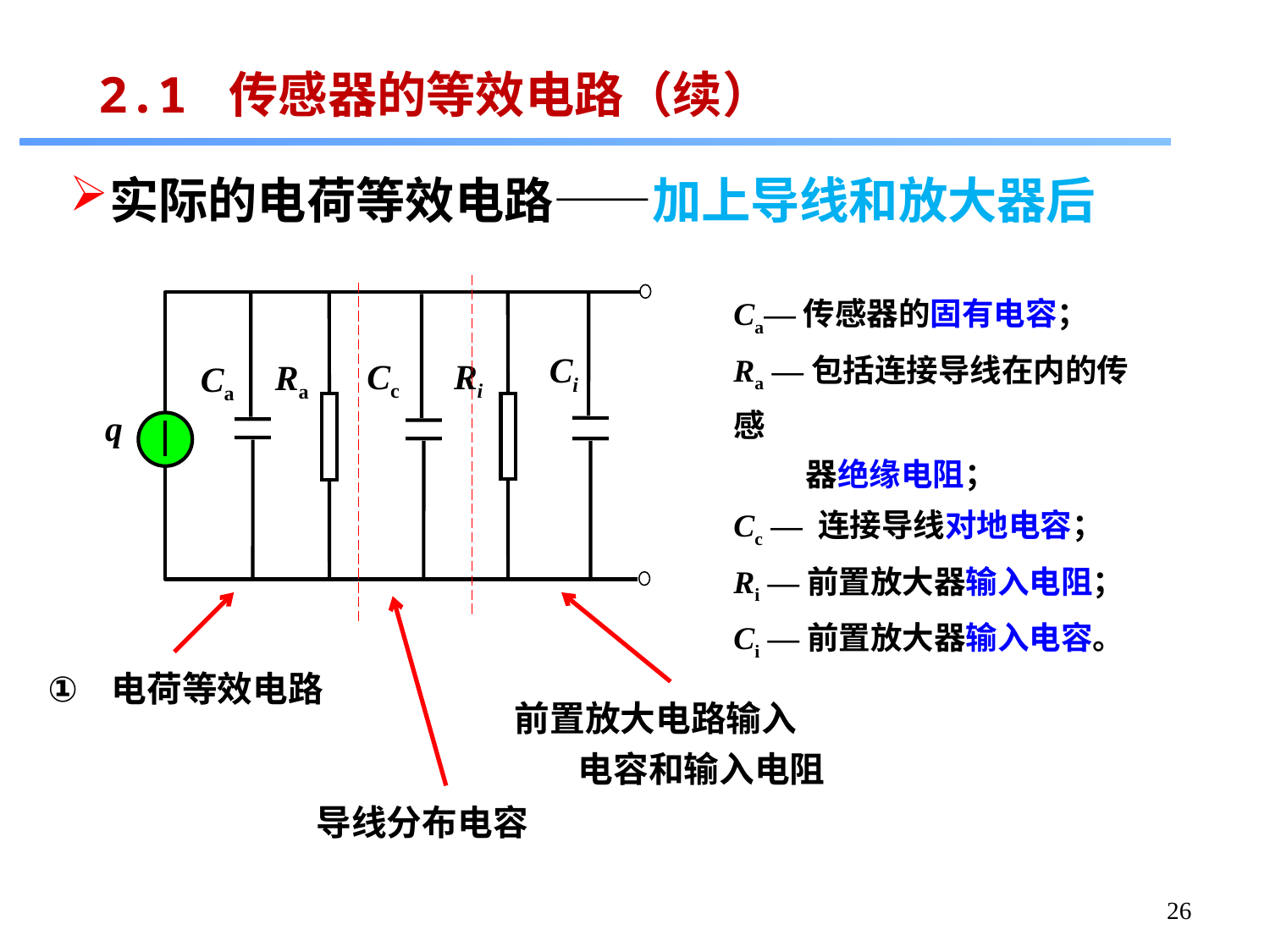

2.1 传感器的等效电路（续）

实际的电荷等效电路——加上导线和放大器后
Ca—传感器的固有电容；
Ra —包括连接导线在内的传感
         器绝缘电阻；
Cc — 连接导线对地电容；
Ri —前置放大器输入电阻；
Ci —前置放大器输入电容。

Ci
Cc
Ri
Ra
Ca

q

电荷等效电路
前置放大电路输入电容和输入电阻
导线分布电容
26